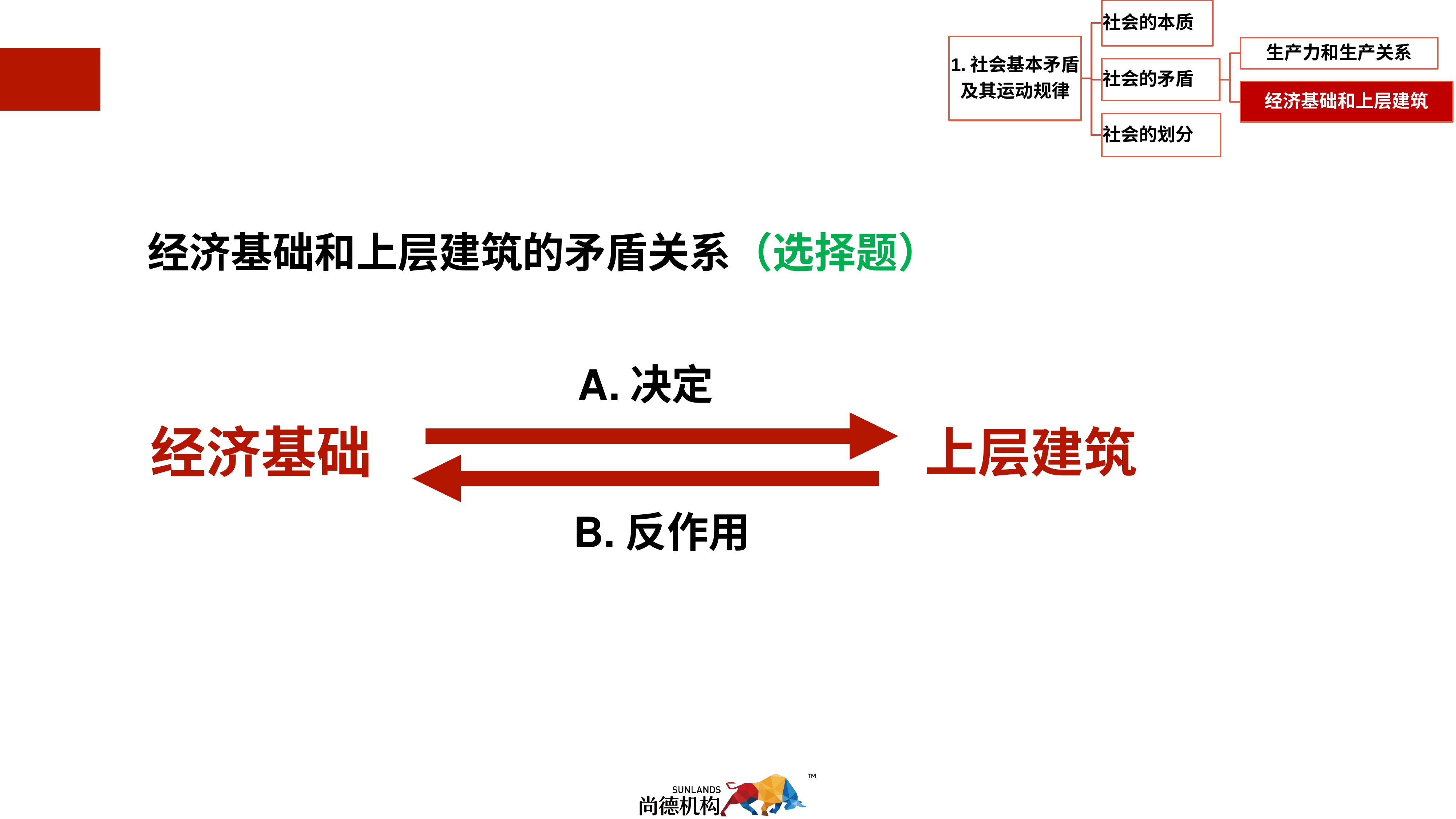

3.1.3.3经济基础和上层建筑之间的矛盾
1.社会基本矛盾
及其运动规律
社会的本质
社会的矛盾
生产力和生产关系
经济基础和上层建筑
社会的划分
经济基础和上层建筑的矛盾关系（选择题）
A.决定
经济基础
上层建筑

B.反作用